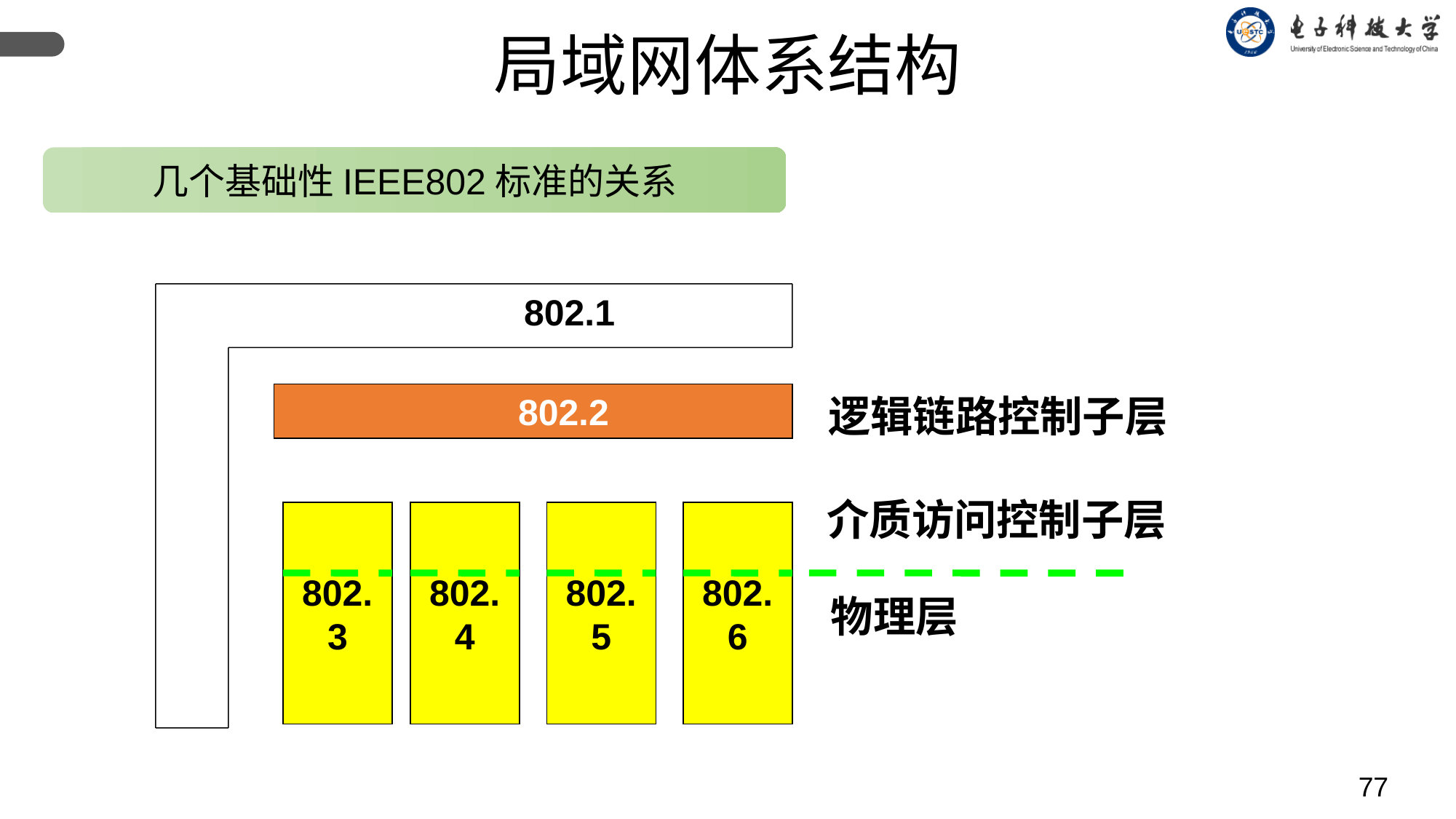

局域网体系结构
几个基础性IEEE802标准的关系

802.1

      802.2
逻辑链路控制子层

802.3

802.4

802.5

802.6

物理层

介质访问控制子层
77